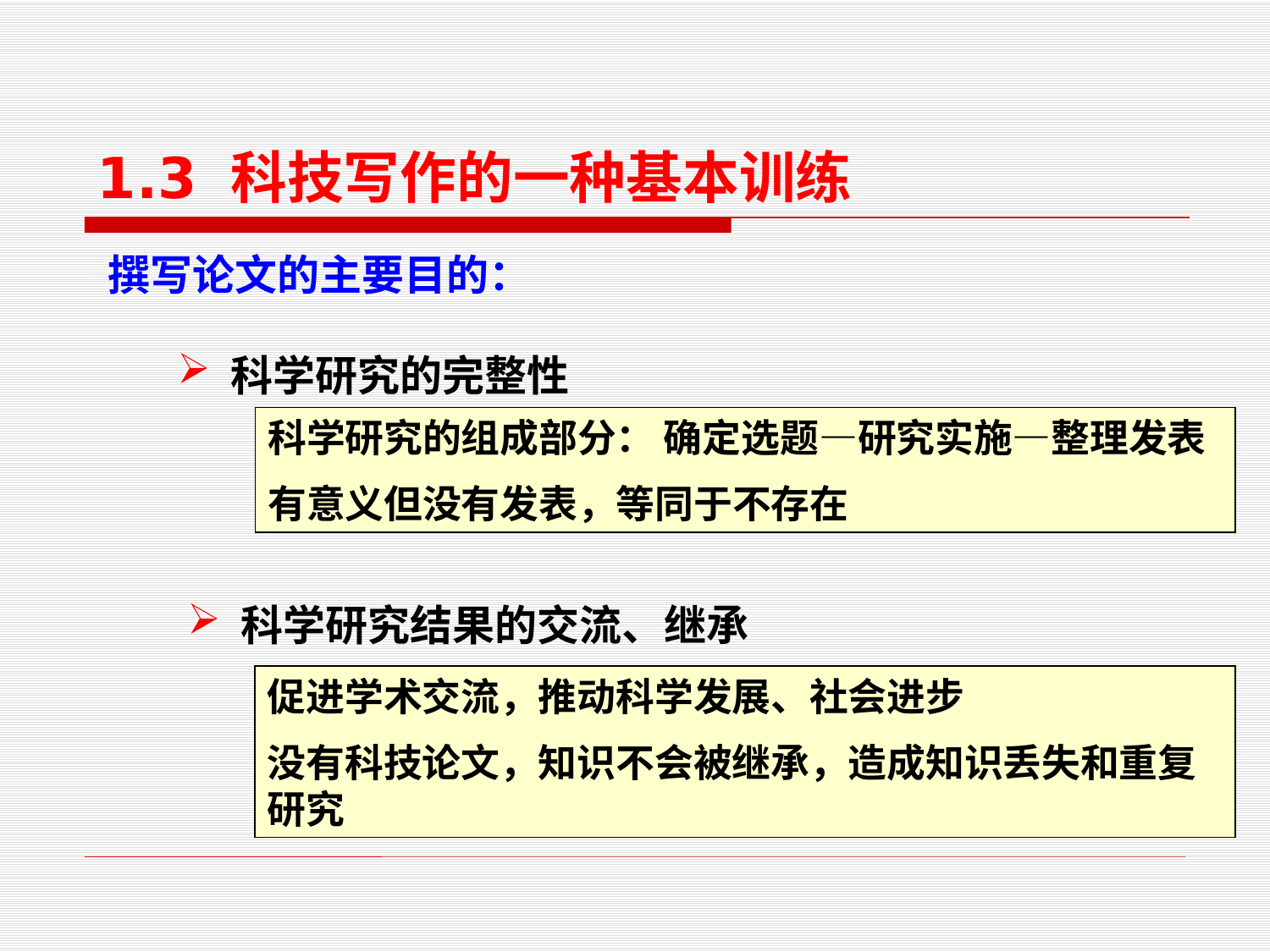

1.3 科技写作的一种基本训练
撰写论文的主要目的：
 科学研究的完整性
科学研究的组成部分： 确定选题—研究实施—整理发表
有意义但没有发表，等同于不存在
 科学研究结果的交流、继承
促进学术交流，推动科学发展、社会进步
没有科技论文，知识不会被继承，造成知识丢失和重复研究